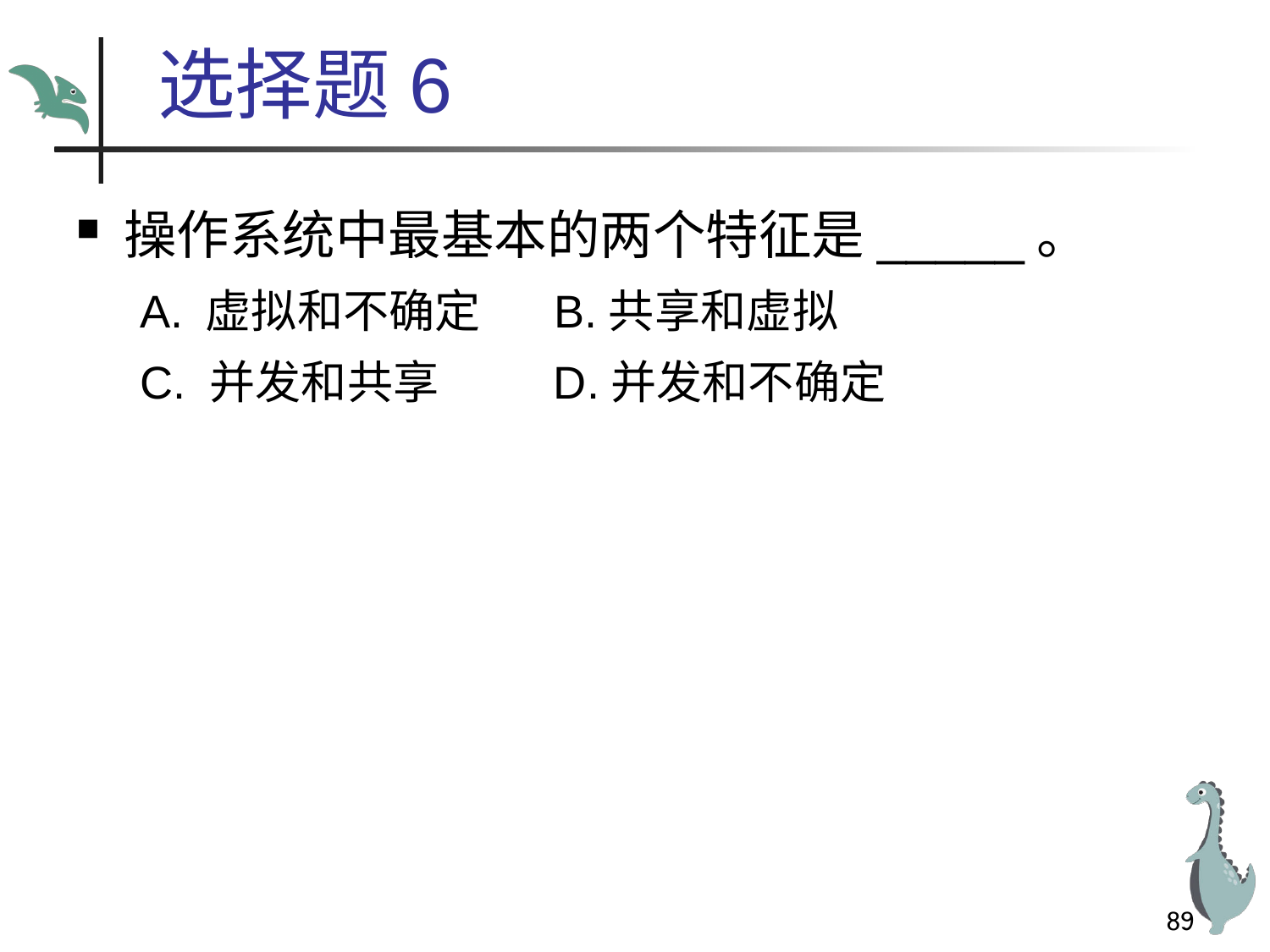

# 选择题6
操作系统中最基本的两个特征是_____。
A. 虚拟和不确定      B.共享和虚拟
C. 并发和共享          D.并发和不确定

89